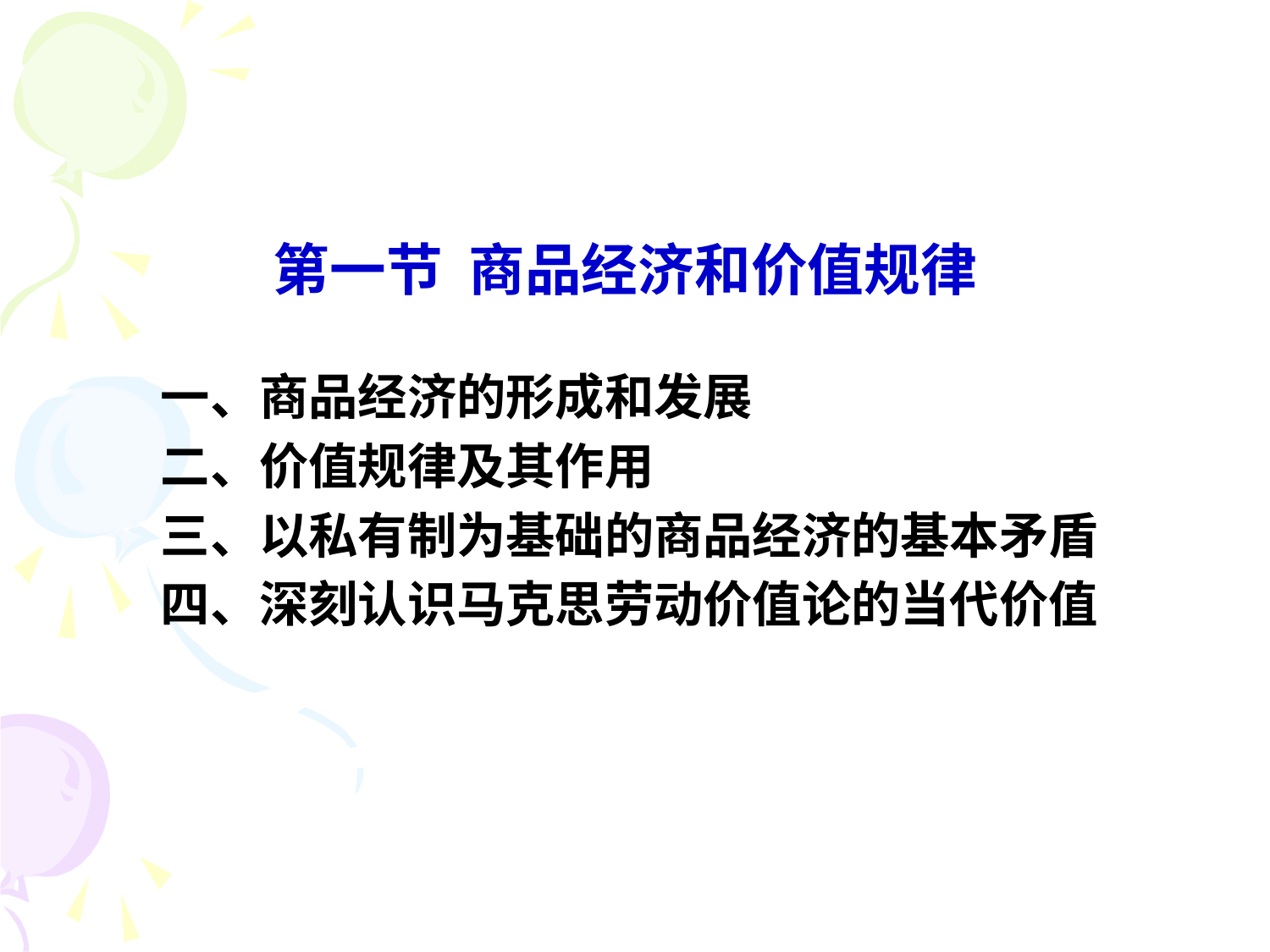

# 第一节  商品经济和价值规律
一、商品经济的形成和发展
二、价值规律及其作用
三、以私有制为基础的商品经济的基本矛盾
四、深刻认识马克思劳动价值论的当代价值